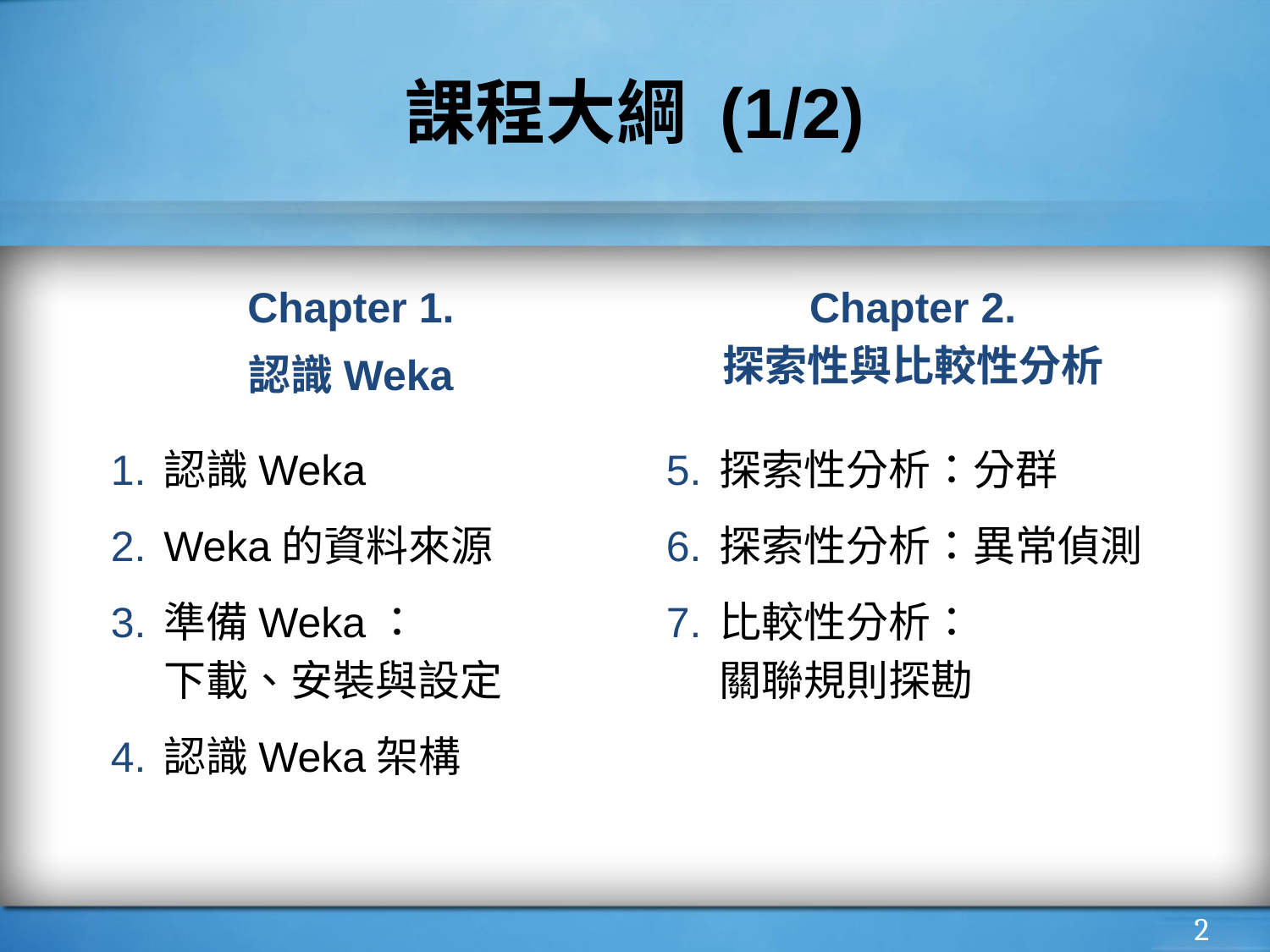

# 課程大綱 (1/2)
Chapter 1.
認識Weka
Chapter 2.
探索性與比較性分析

認識Weka
Weka的資料來源
準備Weka：
下載、安裝與設定
認識Weka架構
探索性分析：分群
探索性分析：異常偵測
比較性分析：
關聯規則探勘
2